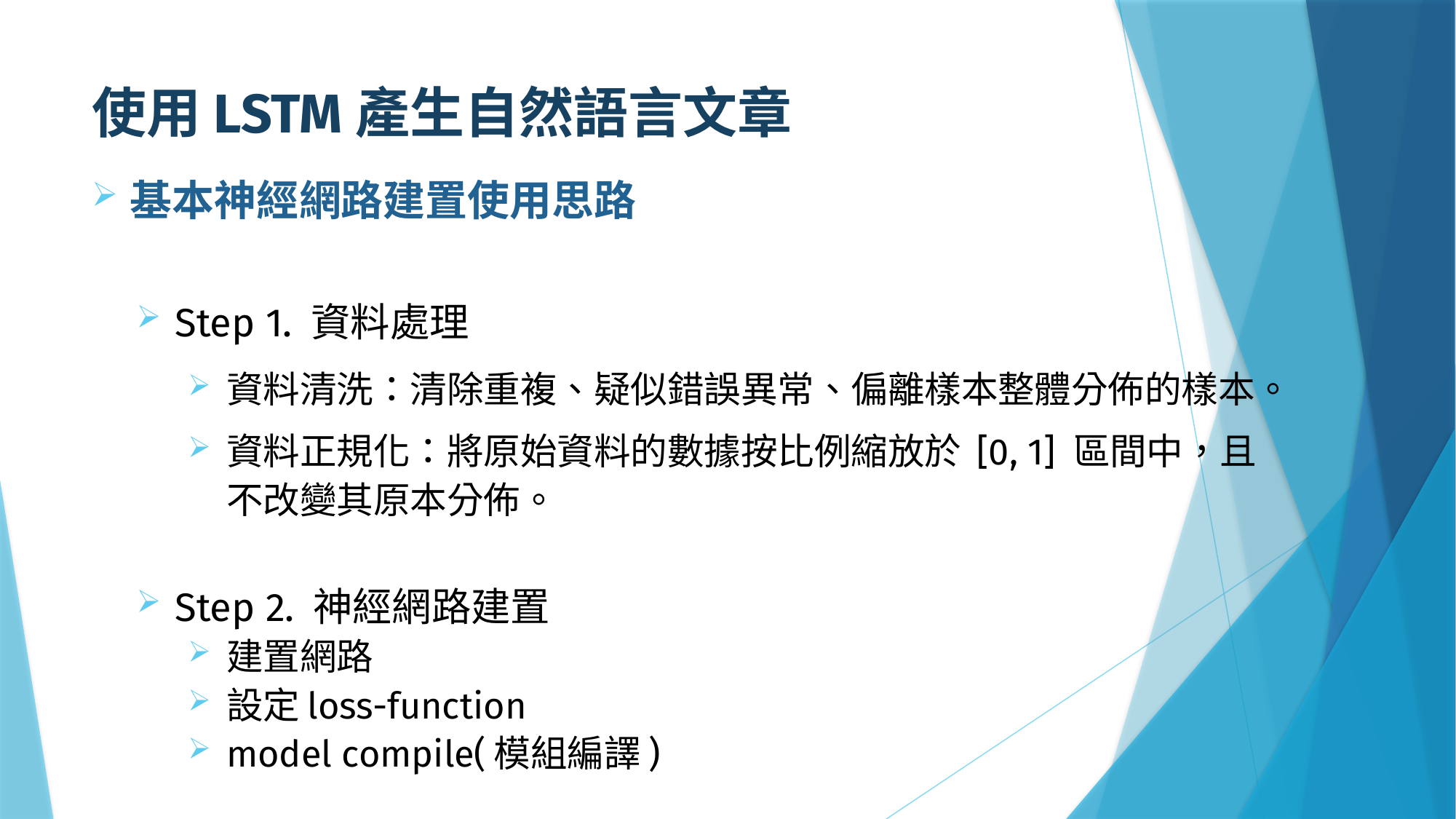

# 使用LSTM產生自然語言文章
基本神經網路建置使用思路

Step 1. 資料處理
資料清洗：清除重複、疑似錯誤異常、偏離樣本整體分佈的樣本。
資料正規化：將原始資料的數據按比例縮放於 [0, 1] 區間中，且不改變其原本分佈。

Step 2. 神經網路建置
建置網路
設定loss-function
model compile(模組編譯)